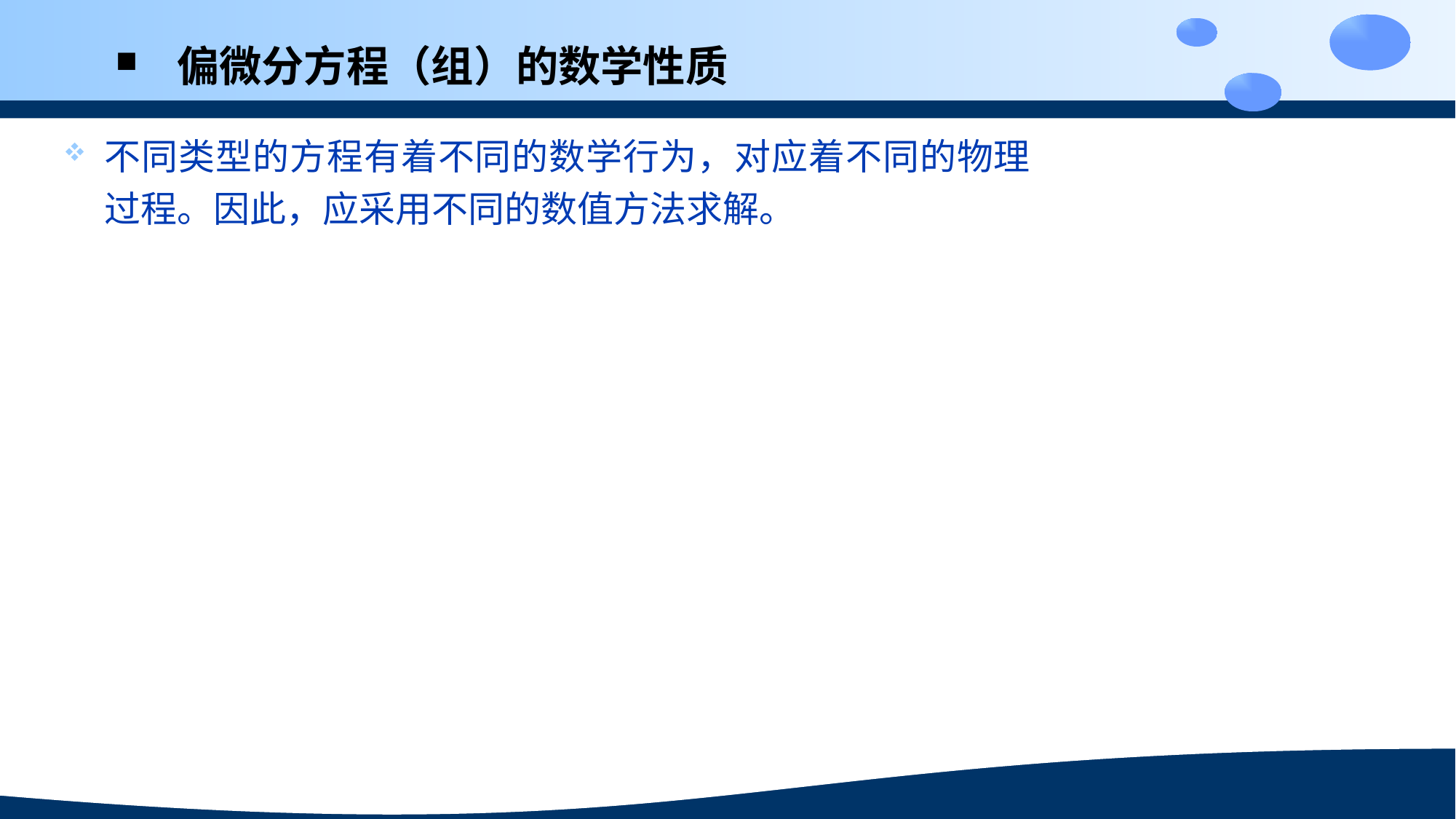

偏微分方程（组）的数学性质
不同类型的方程有着不同的数学行为，对应着不同的物理过程。因此，应采用不同的数值方法求解。